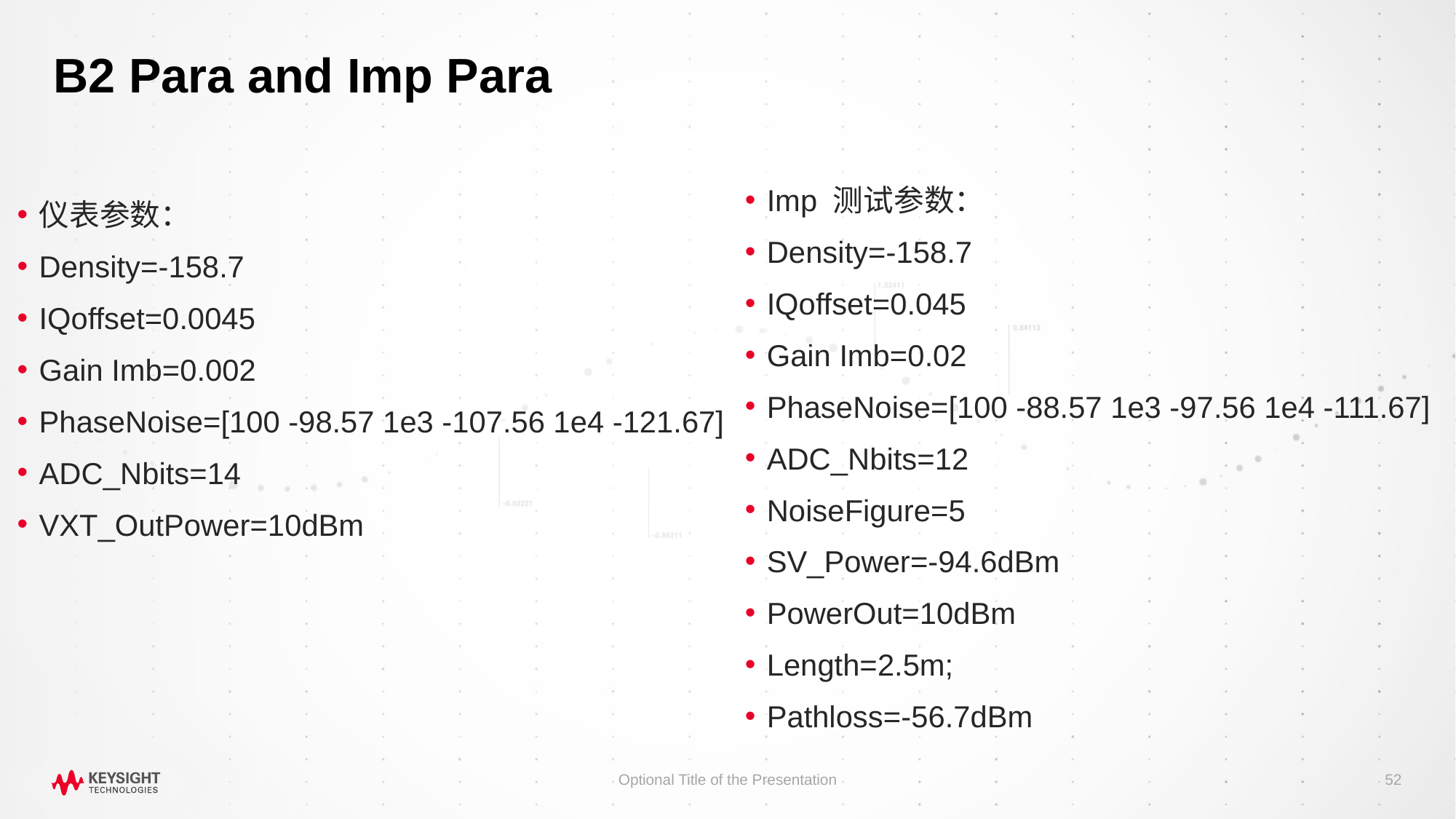

# B2 Para and Imp Para

Imp 测试参数：
Density=-158.7
IQoffset=0.045
Gain Imb=0.02
PhaseNoise=[100 -88.57 1e3 -97.56 1e4 -111.67]
ADC_Nbits=12
NoiseFigure=5
SV_Power=-94.6dBm
PowerOut=10dBm
Length=2.5m;
Pathloss=-56.7dBm

仪表参数：
Density=-158.7
IQoffset=0.0045
Gain Imb=0.002
PhaseNoise=[100 -98.57 1e3 -107.56 1e4 -121.67]
ADC_Nbits=14
VXT_OutPower=10dBm

Optional Title of the Presentation